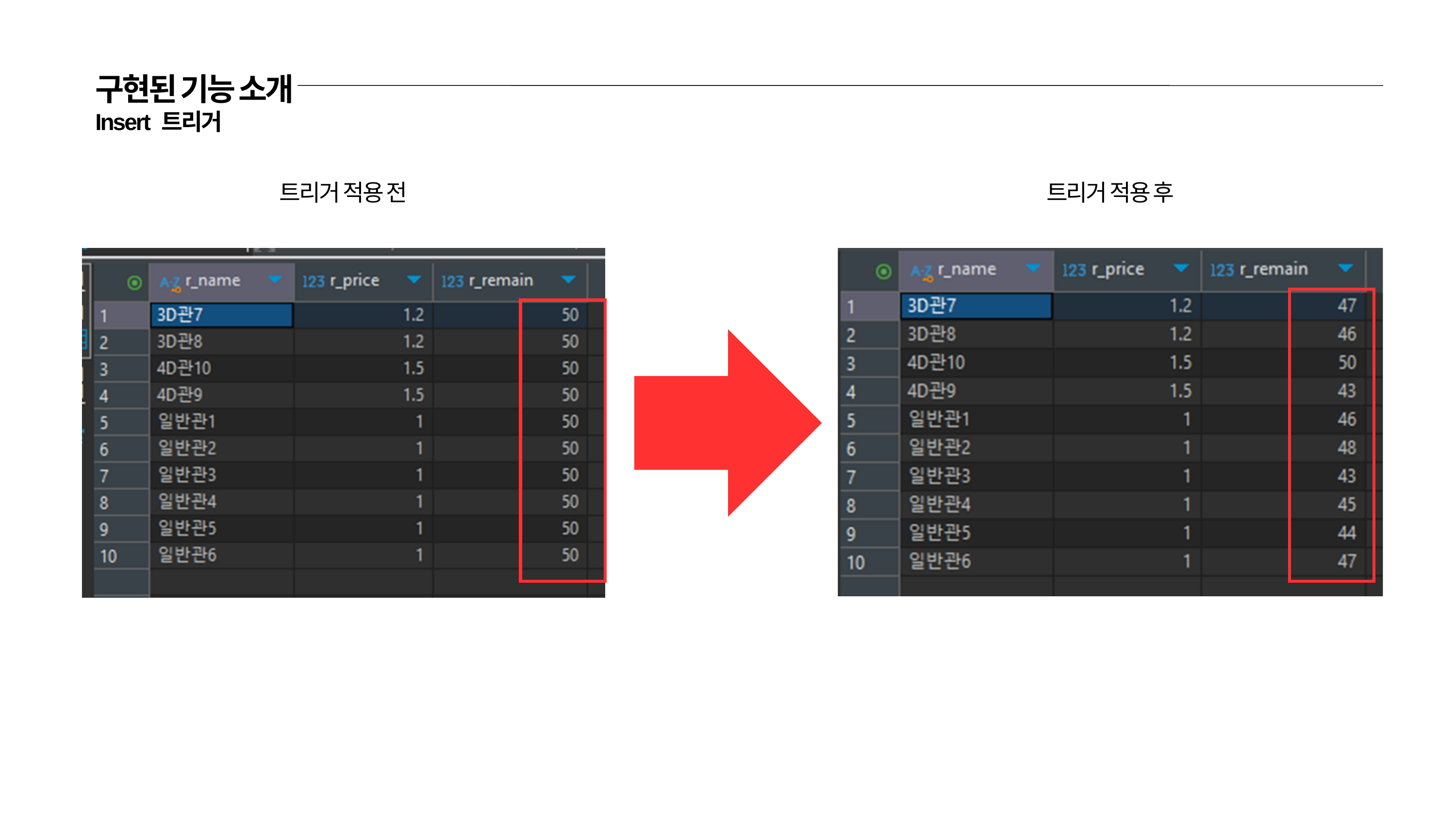

구현된 기능 소개

Insert 트리거
트리거 적용 전
트리거 적용 후